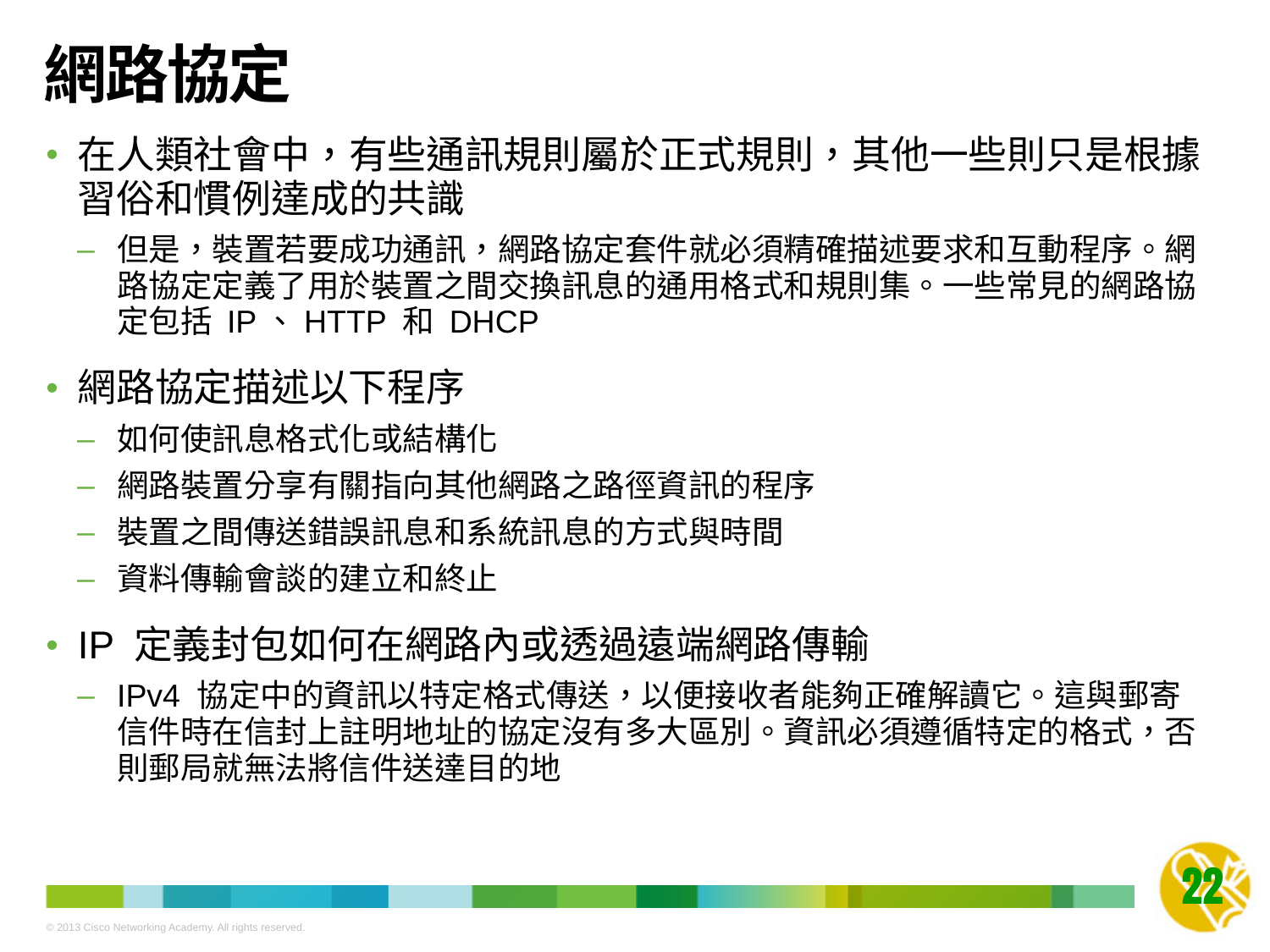

# 網路協定
在人類社會中，有些通訊規則屬於正式規則，其他一些則只是根據習俗和慣例達成的共識
但是，裝置若要成功通訊，網路協定套件就必須精確描述要求和互動程序。網路協定定義了用於裝置之間交換訊息的通用格式和規則集。一些常見的網路協定包括 IP、HTTP 和 DHCP
網路協定描述以下程序
如何使訊息格式化或結構化
網路裝置分享有關指向其他網路之路徑資訊的程序
裝置之間傳送錯誤訊息和系統訊息的方式與時間
資料傳輸會談的建立和終止
IP 定義封包如何在網路內或透過遠端網路傳輸
IPv4 協定中的資訊以特定格式傳送，以便接收者能夠正確解讀它。這與郵寄信件時在信封上註明地址的協定沒有多大區別。資訊必須遵循特定的格式，否則郵局就無法將信件送達目的地